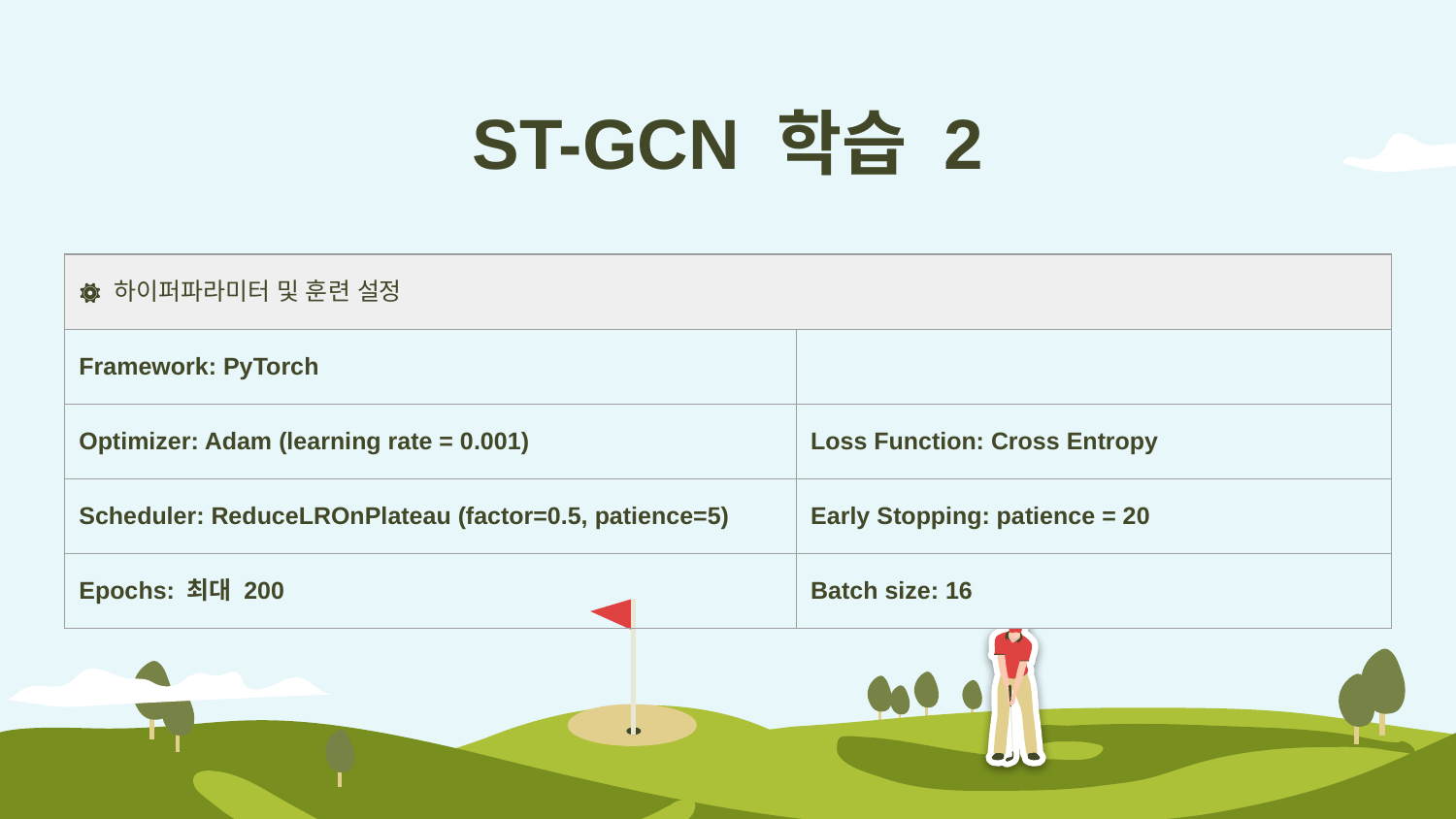

# ST-GCN 학습 2
| ⚙️ 하이퍼파라미터 및 훈련 설정 |  |
| --- | --- |
| Framework: PyTorch |  |
| Optimizer: Adam (learning rate = 0.001) | Loss Function: Cross Entropy |
| Scheduler: ReduceLROnPlateau (factor=0.5, patience=5) | Early Stopping: patience = 20 |
| Epochs: 최대 200 | Batch size: 16 |